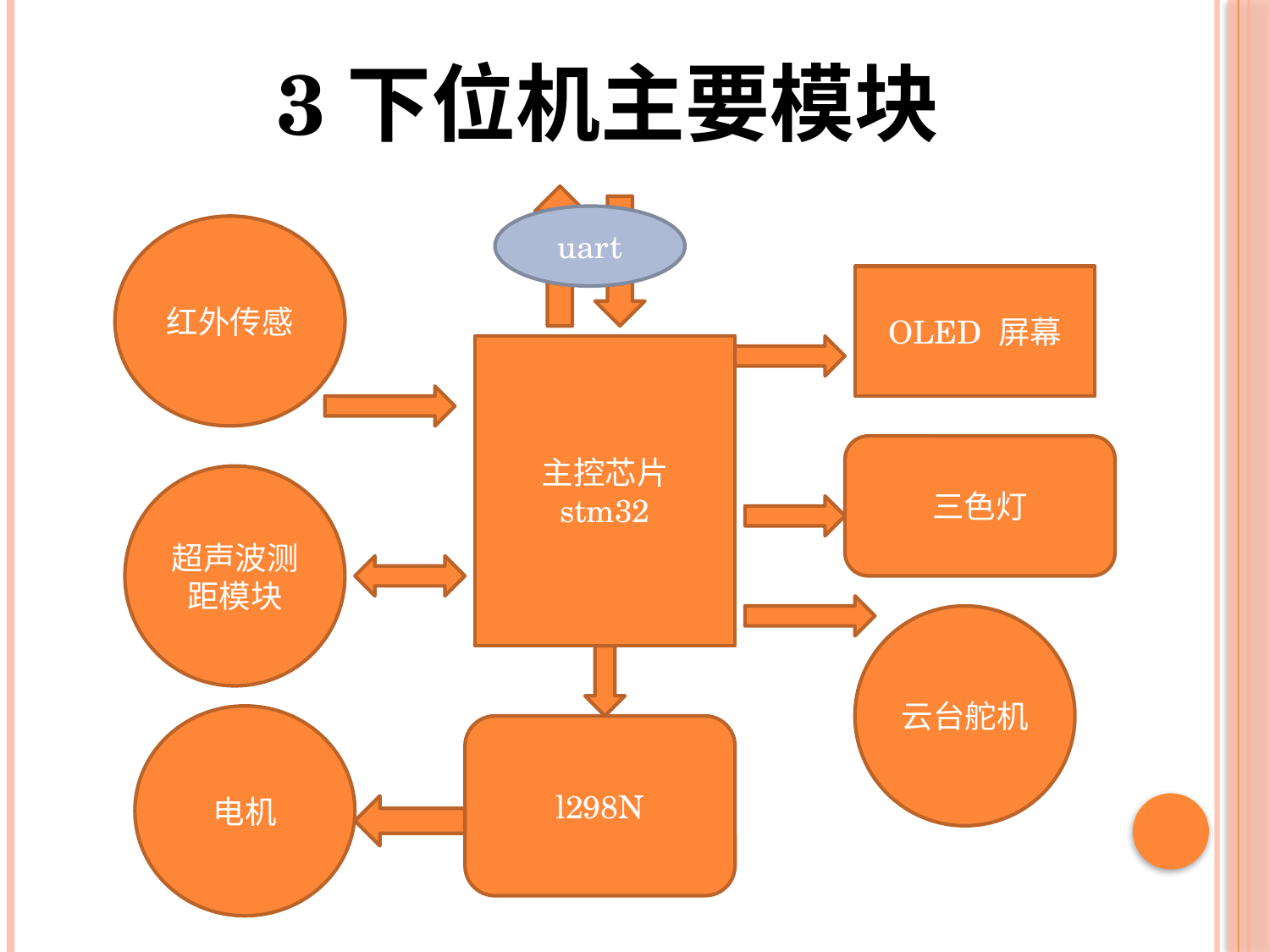

# 3下位机主要模块

uart
红外传感
OLED 屏幕
主控芯片
stm32

三色灯
超声波测距模块

云台舵机

电机
l298N